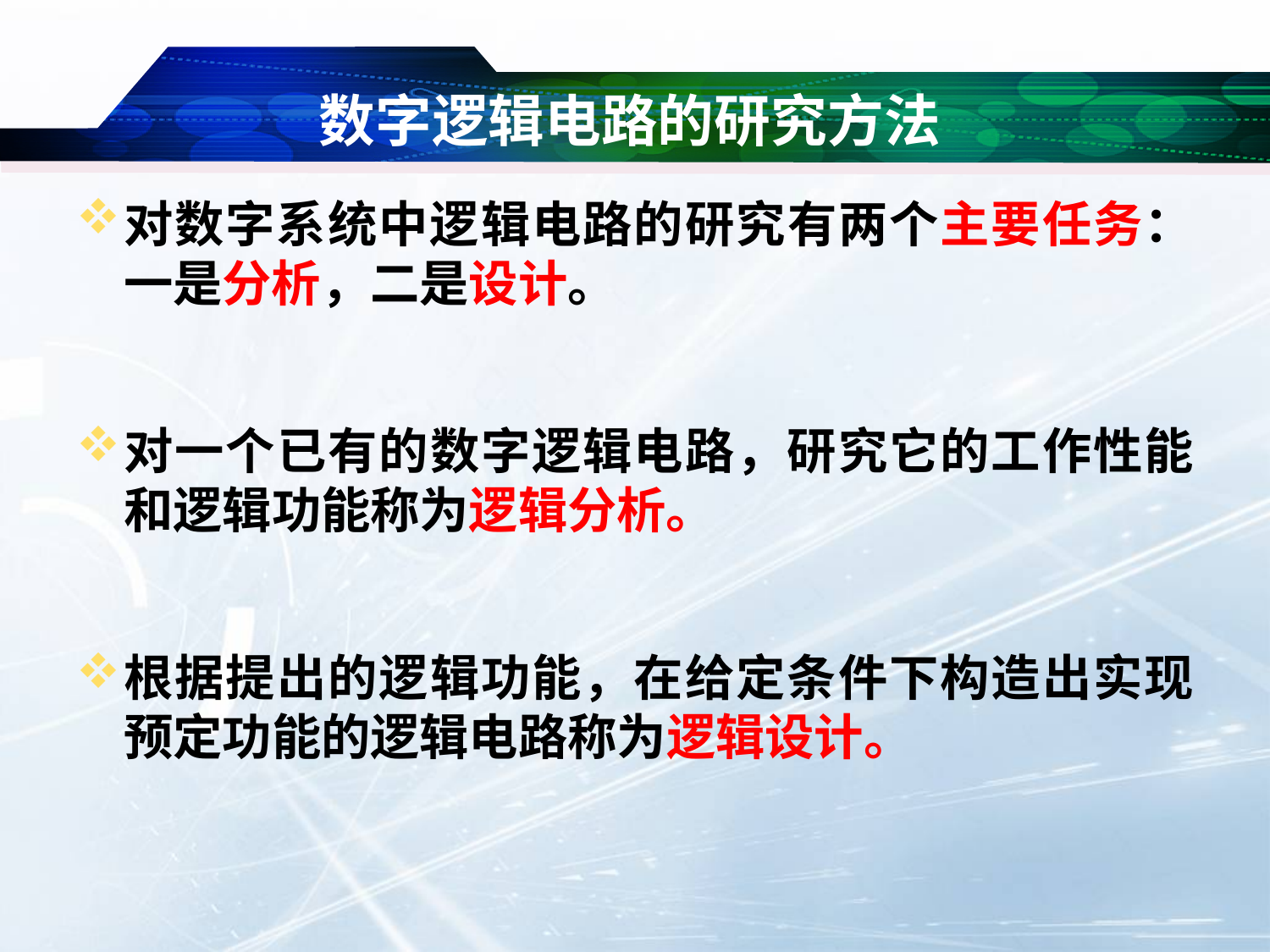

# 数字逻辑电路的研究方法
对数字系统中逻辑电路的研究有两个主要任务：一是分析，二是设计。

对一个已有的数字逻辑电路，研究它的工作性能和逻辑功能称为逻辑分析。

根据提出的逻辑功能，在给定条件下构造出实现预定功能的逻辑电路称为逻辑设计。